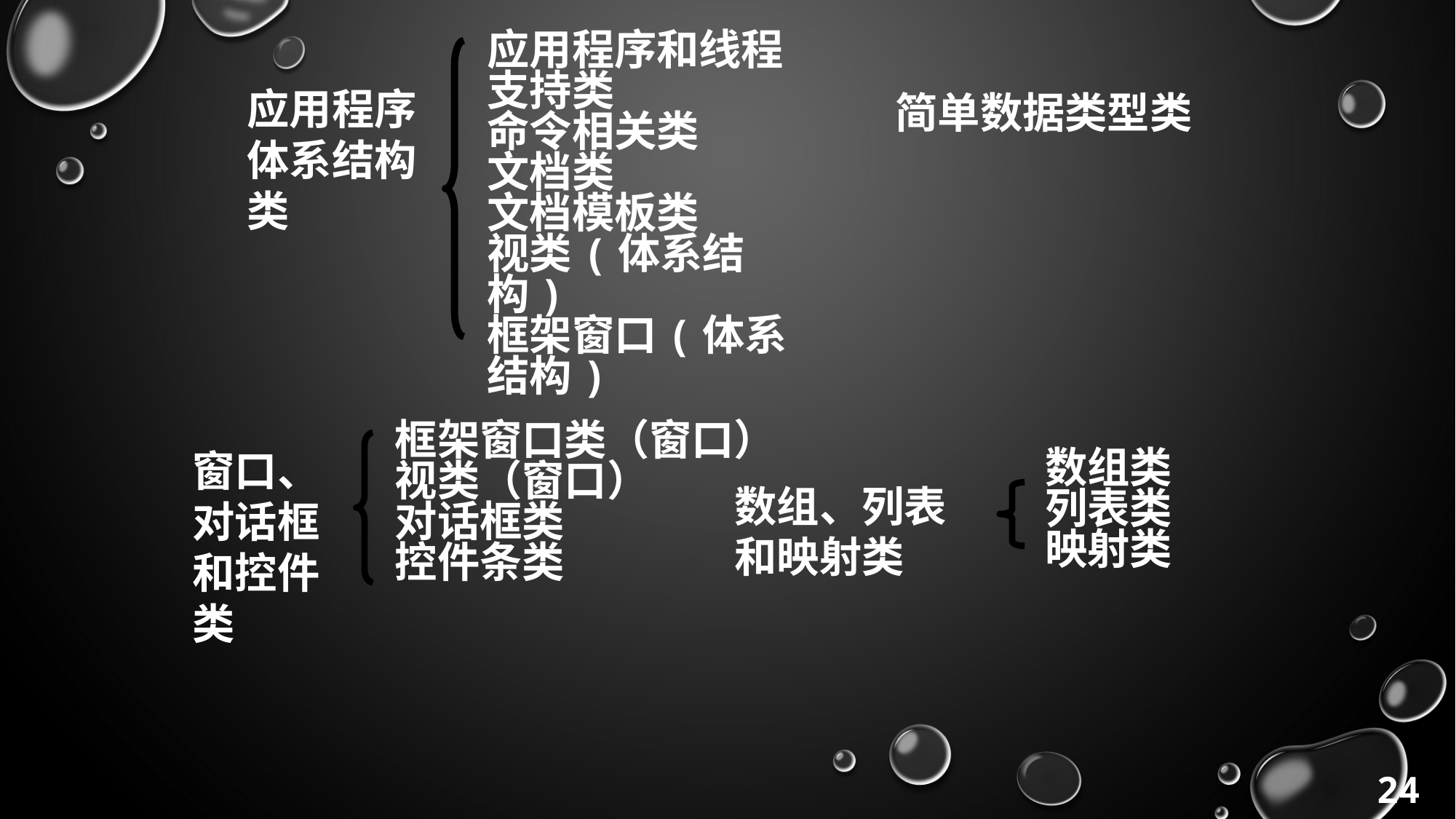

应用程序和线程支持类
命令相关类
文档类
文档模板类
视类(体系结构)
框架窗口(体系结构)

应用程序体系结构类
简单数据类型类
框架窗口类（窗口）
视类（窗口）
对话框类
控件条类

窗口、对话框和控件类
数组类
列表类
映射类
数组、列表和映射类

24